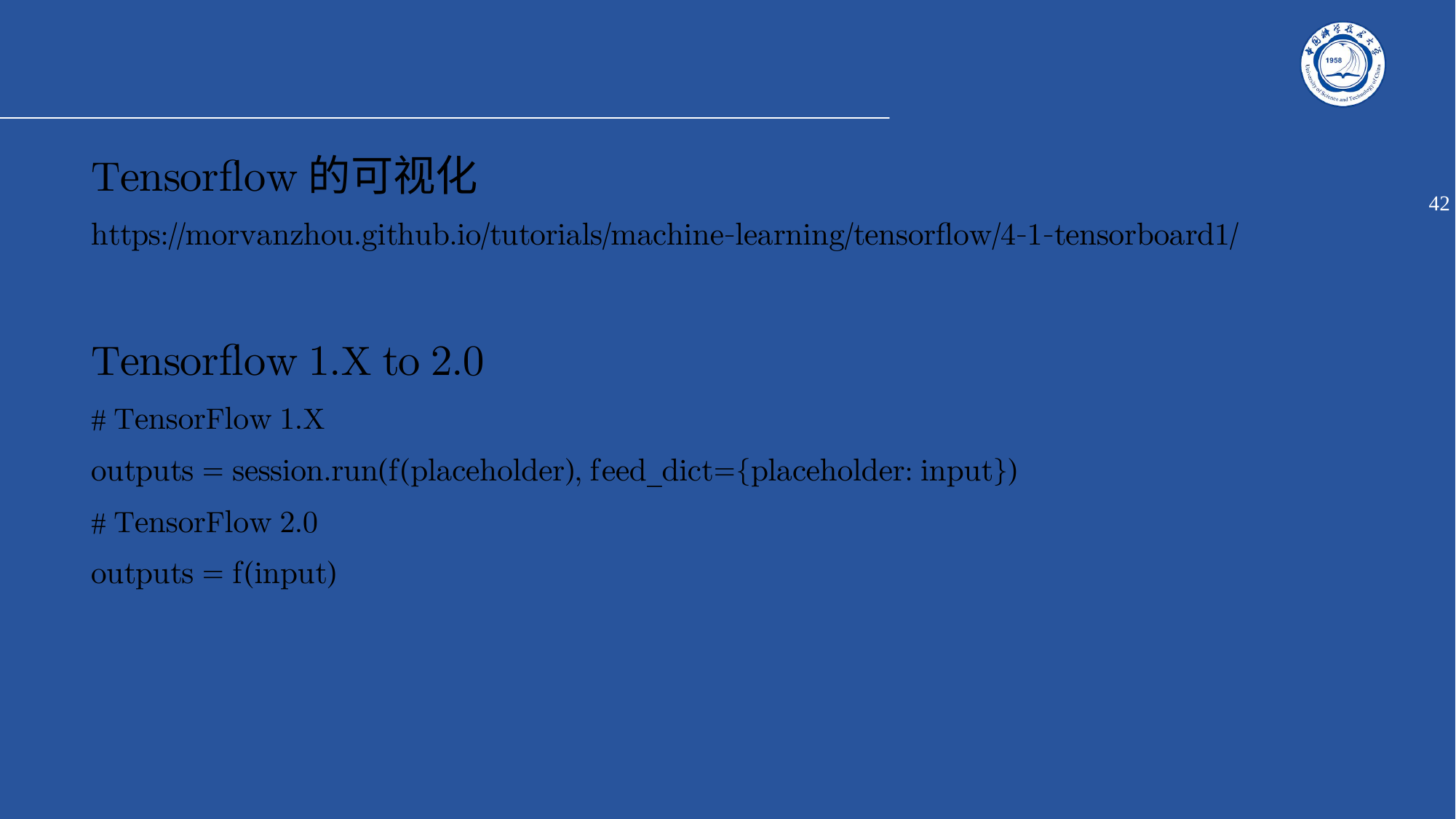

42
Tensorflow的可视化
https://morvanzhou.github.io/tutorials/machine-learning/tensorflow/4-1-tensorboard1/

Tensorflow 1.X to 2.0
# TensorFlow 1.X
outputs = session.run(f(placeholder), feed_dict={placeholder: input})
# TensorFlow 2.0
outputs = f(input)
42